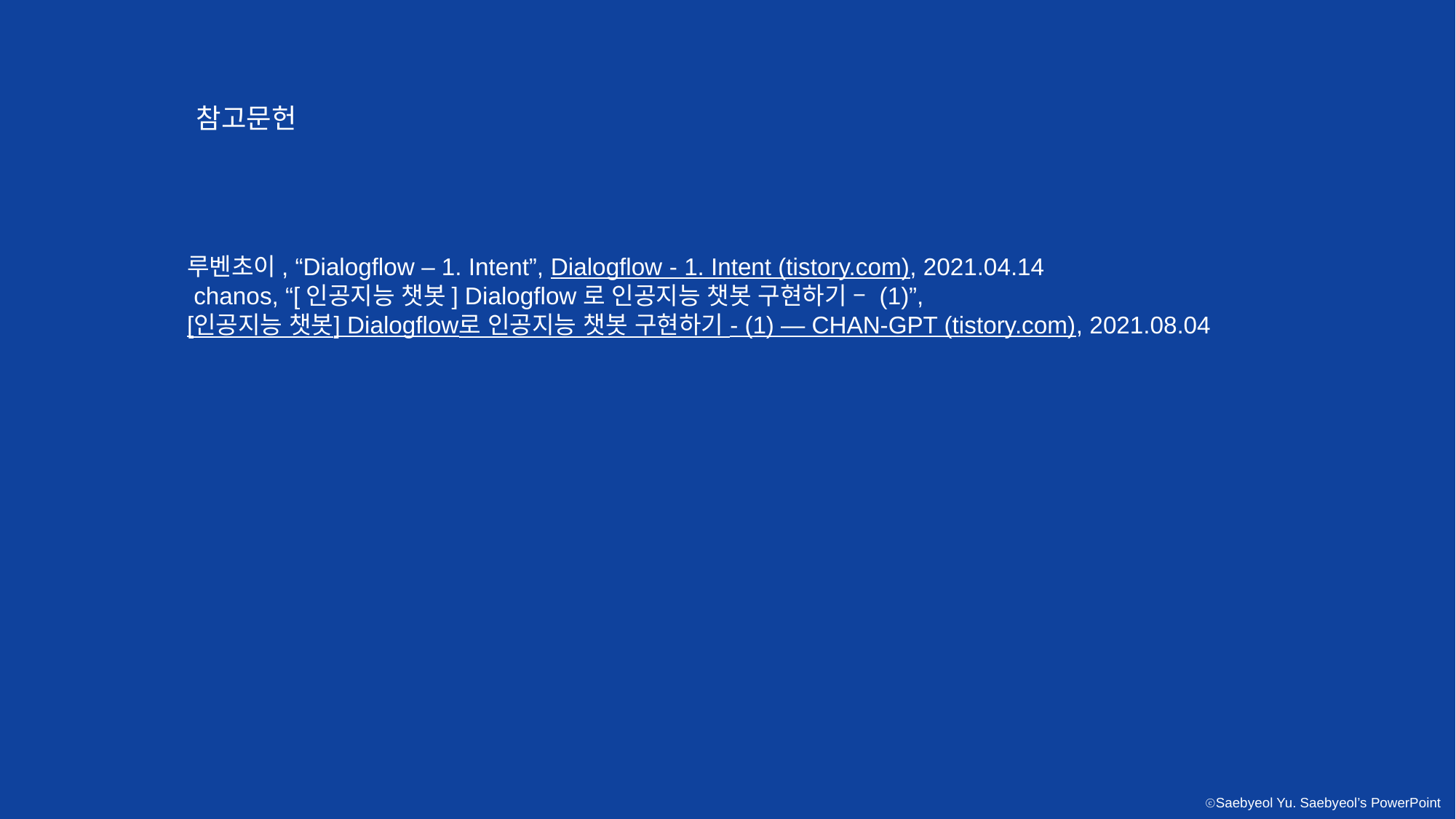

참고문헌
루벤초이, “Dialogflow – 1. Intent”, Dialogflow - 1. Intent (tistory.com), 2021.04.14
 chanos, “[인공지능 챗봇] Dialogflow로 인공지능 챗봇 구현하기 – (1)”,
[인공지능 챗봇] Dialogflow로 인공지능 챗봇 구현하기 - (1) — CHAN-GPT (tistory.com), 2021.08.04